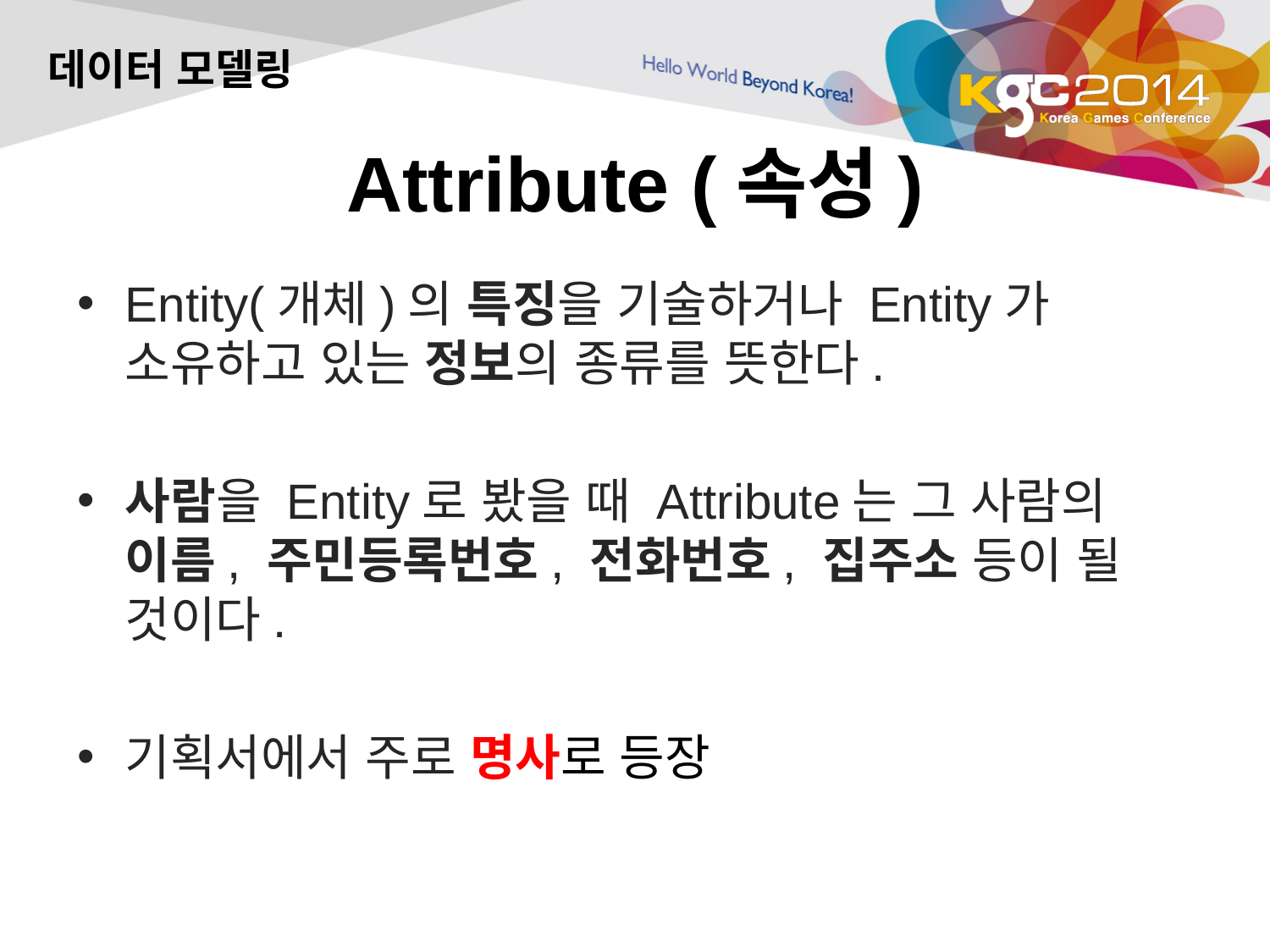

데이터 모델링
# Attribute (속성)
Entity(개체)의 특징을 기술하거나 Entity가 소유하고 있는 정보의 종류를 뜻한다.

사람을 Entity로 봤을 때 Attribute는 그 사람의 이름, 주민등록번호, 전화번호, 집주소 등이 될 것이다.

기획서에서 주로 명사로 등장